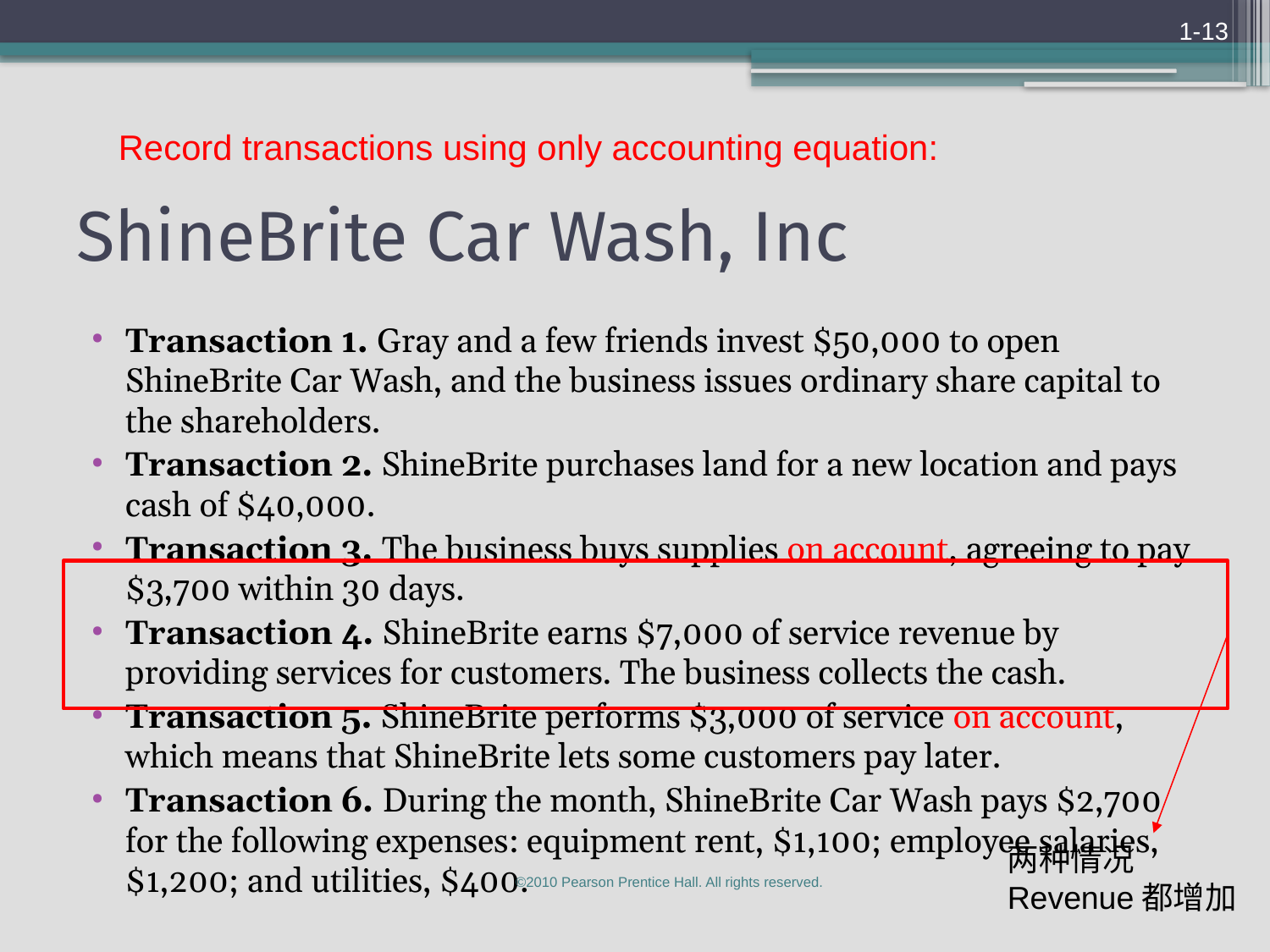

1-13
Record transactions using only accounting equation:
# ShineBrite Car Wash, Inc
Transaction 1. Gray and a few friends invest $50,000 to open ShineBrite Car Wash, and the business issues ordinary share capital to the shareholders.
Transaction 2. ShineBrite purchases land for a new location and pays cash of $40,000.
Transaction 3. The business buys supplies on account, agreeing to pay $3,700 within 30 days.
Transaction 4. ShineBrite earns $7,000 of service revenue by providing services for customers. The business collects the cash.
Transaction 5. ShineBrite performs $3,000 of service on account, which means that ShineBrite lets some customers pay later.
Transaction 6. During the month, ShineBrite Car Wash pays $2,700 for the following expenses: equipment rent, $1,100; employee salaries, $1,200; and utilities, $400.

两种情况Revenue都增加
©2010 Pearson Prentice Hall. All rights reserved.